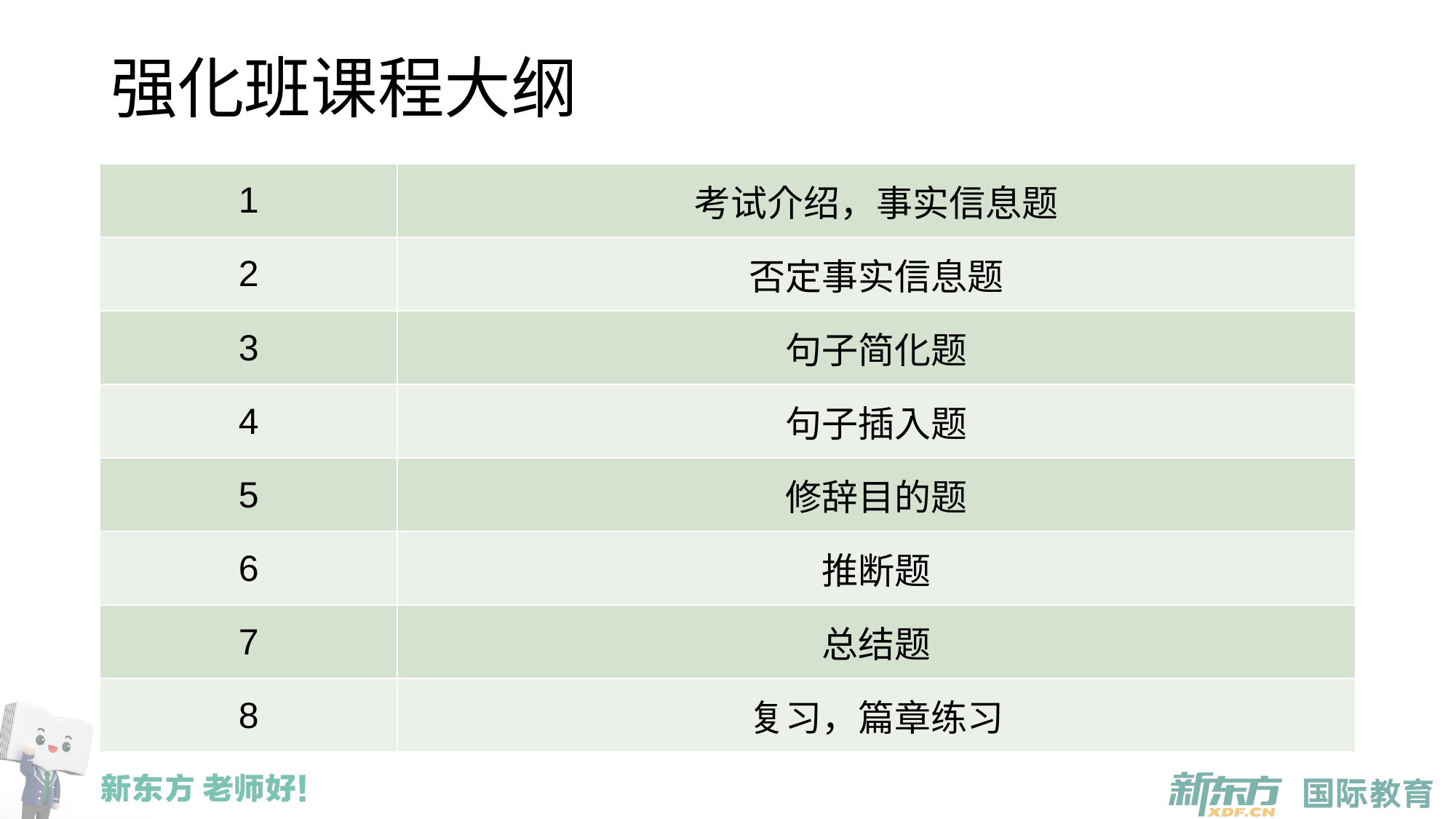

# 强化班课程大纲
| 1 | 考试介绍，事实信息题 |
| --- | --- |
| 2 | 否定事实信息题 |
| 3 | 句子简化题 |
| 4 | 句子插入题 |
| 5 | 修辞目的题 |
| 6 | 推断题 |
| 7 | 总结题 |
| 8 | 复习，篇章练习 |